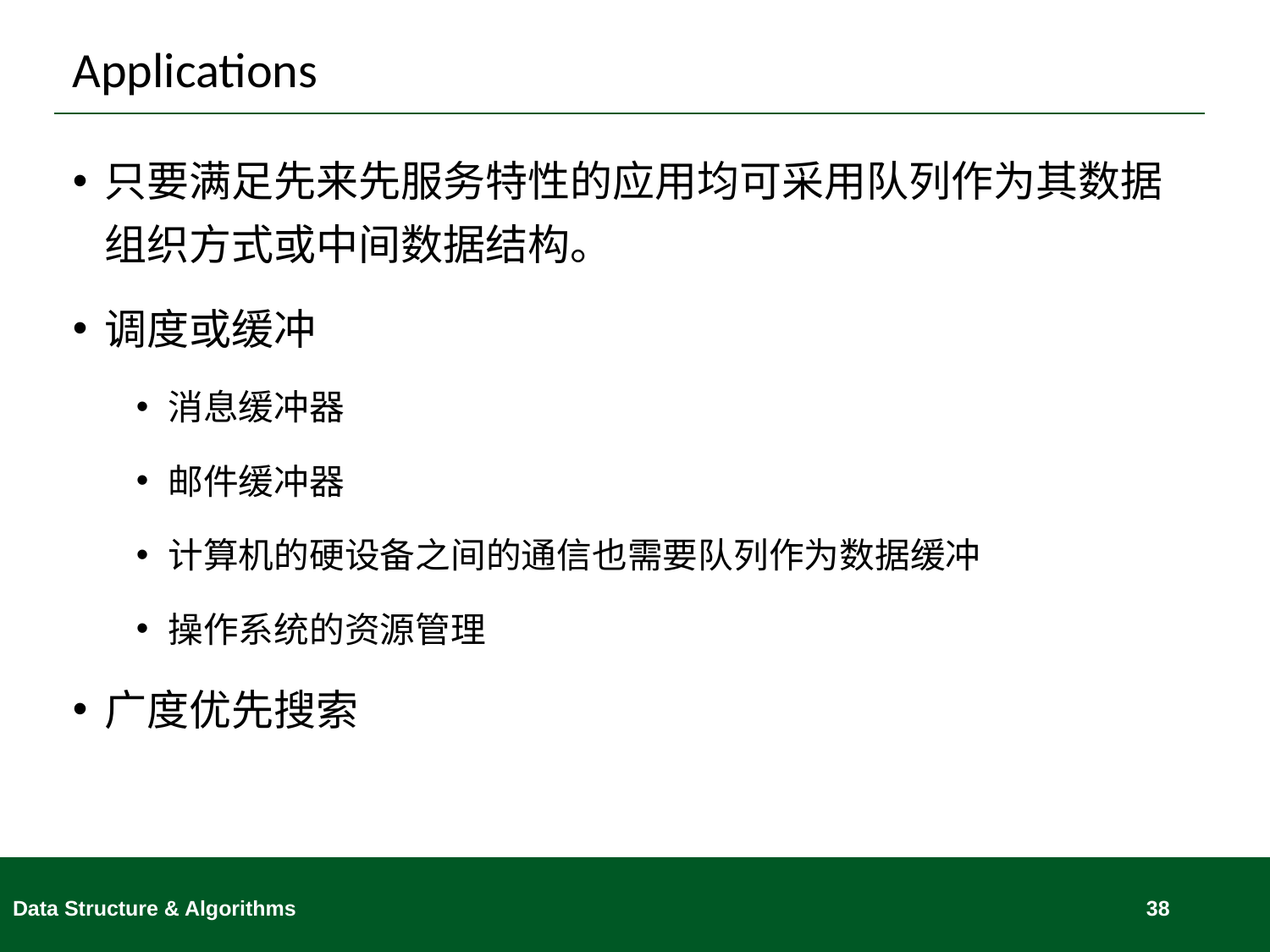

# Applications
只要满足先来先服务特性的应用均可采用队列作为其数据组织方式或中间数据结构。
调度或缓冲
消息缓冲器
邮件缓冲器
计算机的硬设备之间的通信也需要队列作为数据缓冲
操作系统的资源管理
广度优先搜索

Data Structure & Algorithms
38